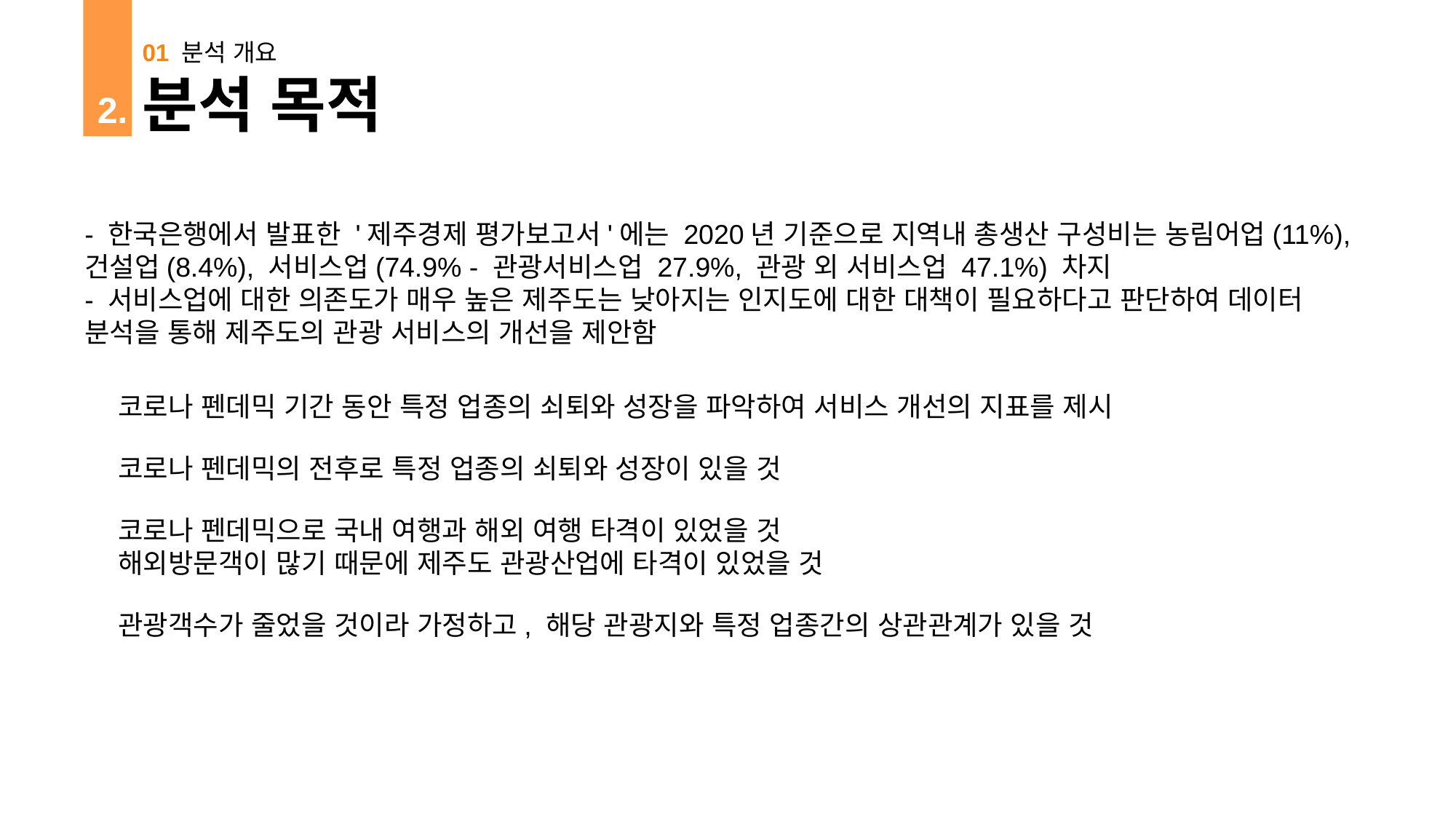

01 분석 개요
분석 목적
 2.
- 한국은행에서 발표한 '제주경제 평가보고서'에는 2020년 기준으로 지역내 총생산 구성비는 농림어업(11%), 건설업(8.4%), 서비스업(74.9% - 관광서비스업 27.9%, 관광 외 서비스업 47.1%) 차지
- 서비스업에 대한 의존도가 매우 높은 제주도는 낮아지는 인지도에 대한 대책이 필요하다고 판단하여 데이터 분석을 통해 제주도의 관광 서비스의 개선을 제안함
코로나 펜데믹 기간 동안 특정 업종의 쇠퇴와 성장을 파악하여 서비스 개선의 지표를 제시
코로나 펜데믹의 전후로 특정 업종의 쇠퇴와 성장이 있을 것
코로나 펜데믹으로 국내 여행과 해외 여행 타격이 있었을 것
해외방문객이 많기 때문에 제주도 관광산업에 타격이 있었을 것
관광객수가 줄었을 것이라 가정하고, 해당 관광지와 특정 업종간의 상관관계가 있을 것